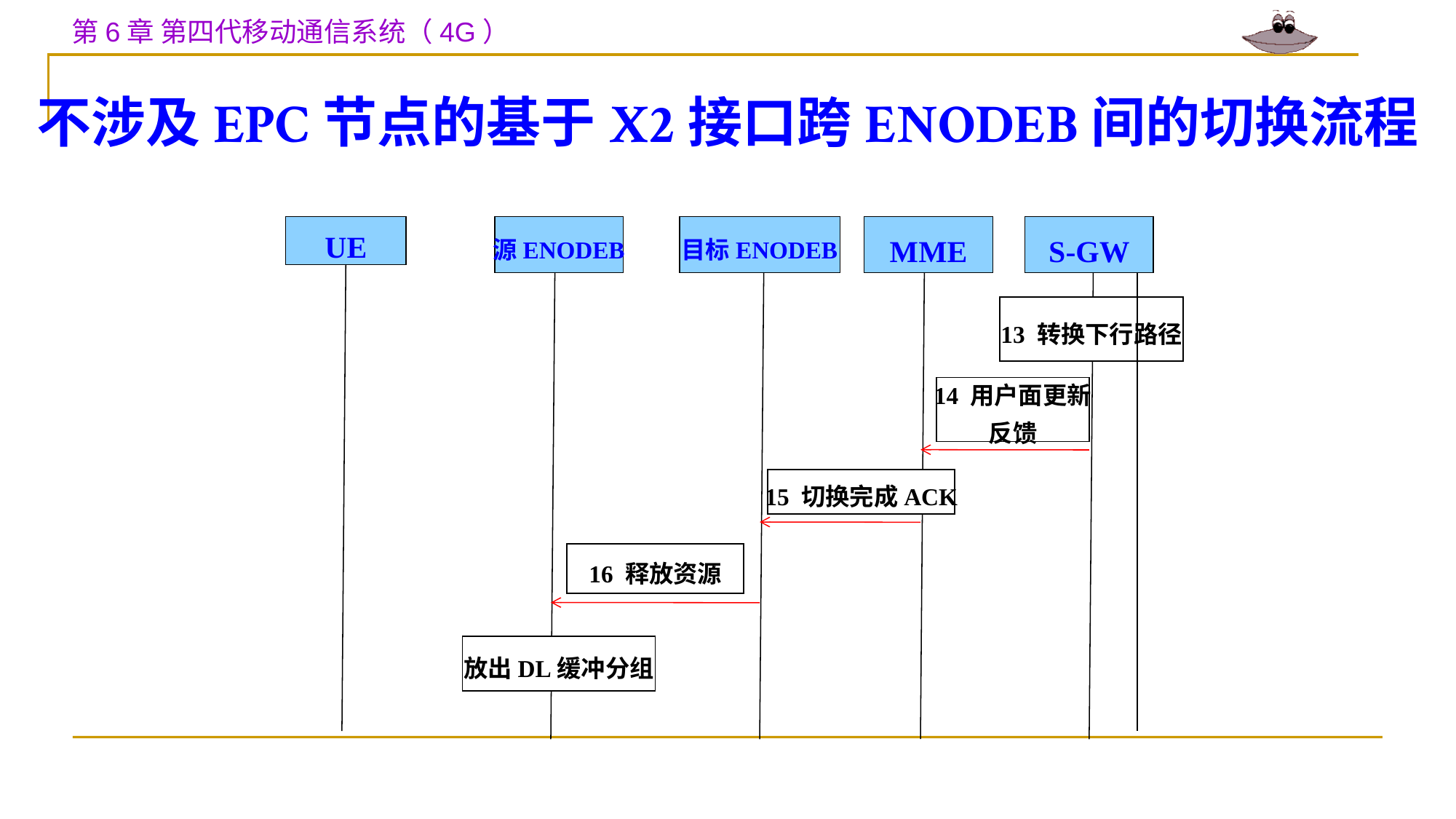

不涉及EPC节点的基于X2接口跨ENODEB间的切换流程
UE
源ENODEB
目标ENODEB
MME
S-GW
13 转换下行路径
14 用户面更新
反馈
15 切换完成ACK
16 释放资源
放出DL缓冲分组